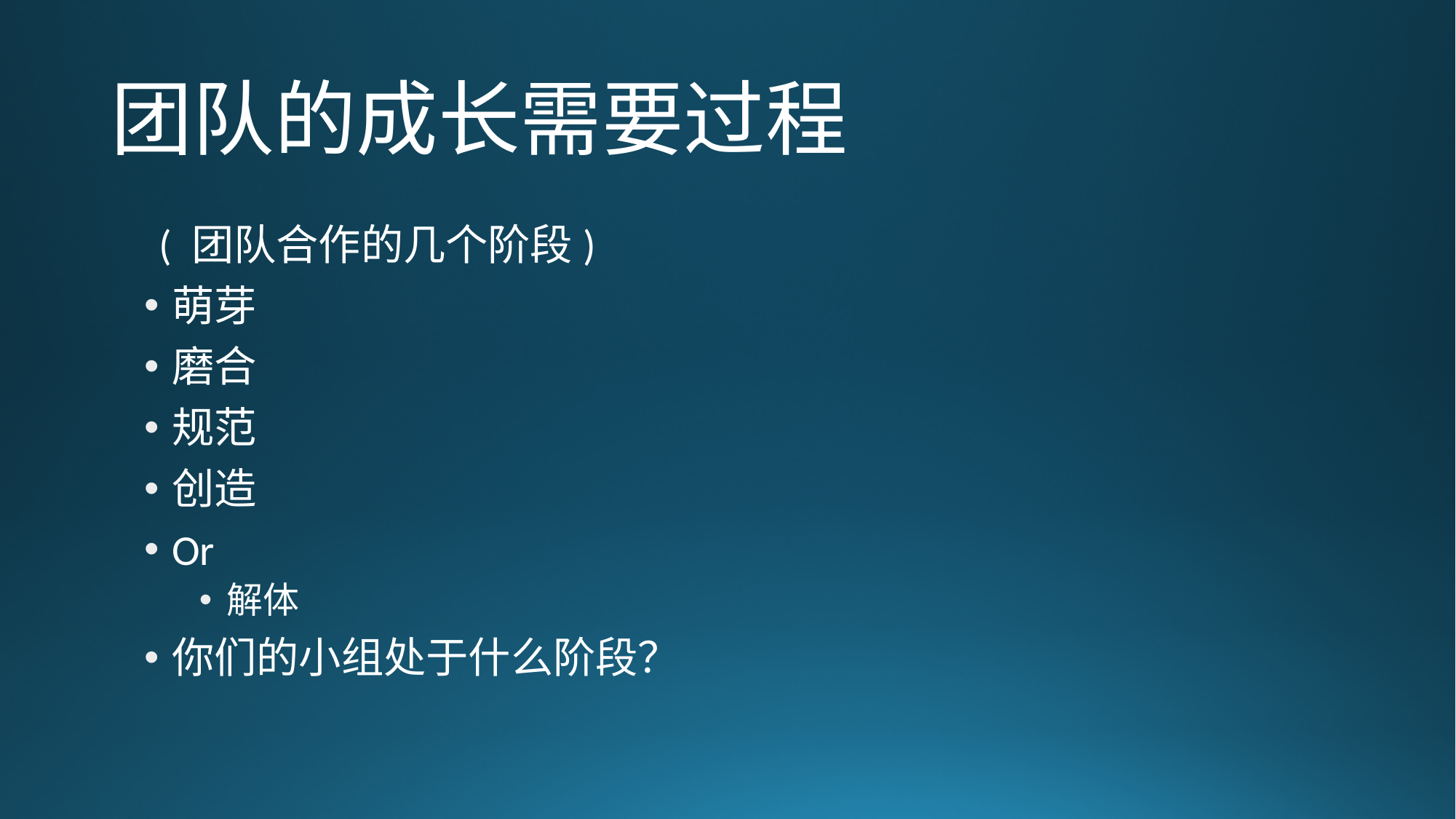

# 团队的成长需要过程
( 团队合作的几个阶段)
萌芽
磨合
规范
创造
Or
解体
你们的小组处于什么阶段？